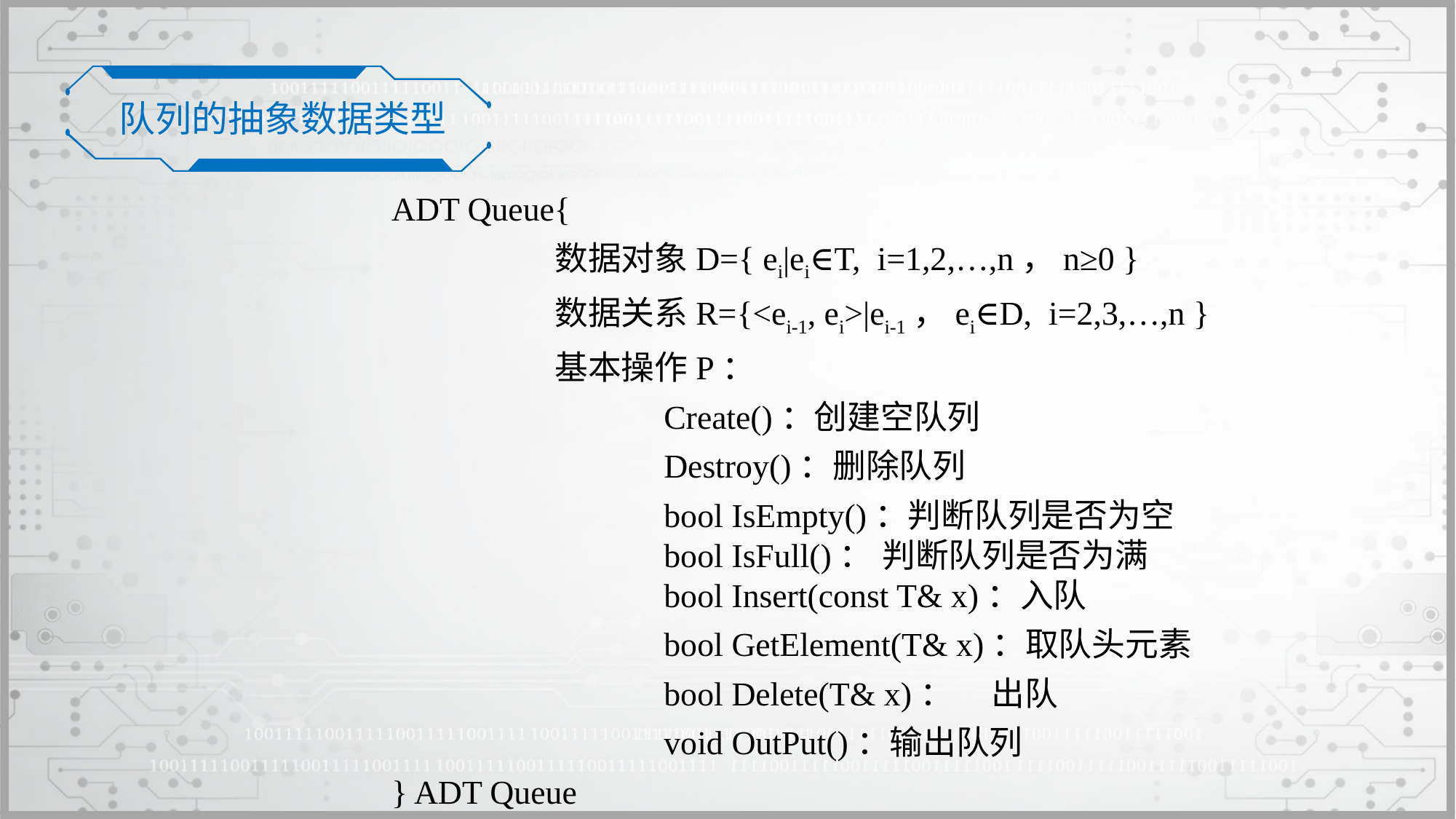

队列的抽象数据类型
ADT Queue{
		数据对象D={ ei|ei∈T,  i=1,2,…,n，n≥0 }
		数据关系R={<ei-1, ei>|ei-1，ei∈D,  i=2,3,…,n }
		基本操作P：
			Create()：创建空队列
			Destroy()：删除队列
			bool IsEmpty()：判断队列是否为空				bool IsFull()：	判断队列是否为满				bool Insert(const T& x)：入队
			bool GetElement(T& x)：取队头元素
			bool Delete(T& x)：	出队
			void OutPut()：输出队列
} ADT Queue